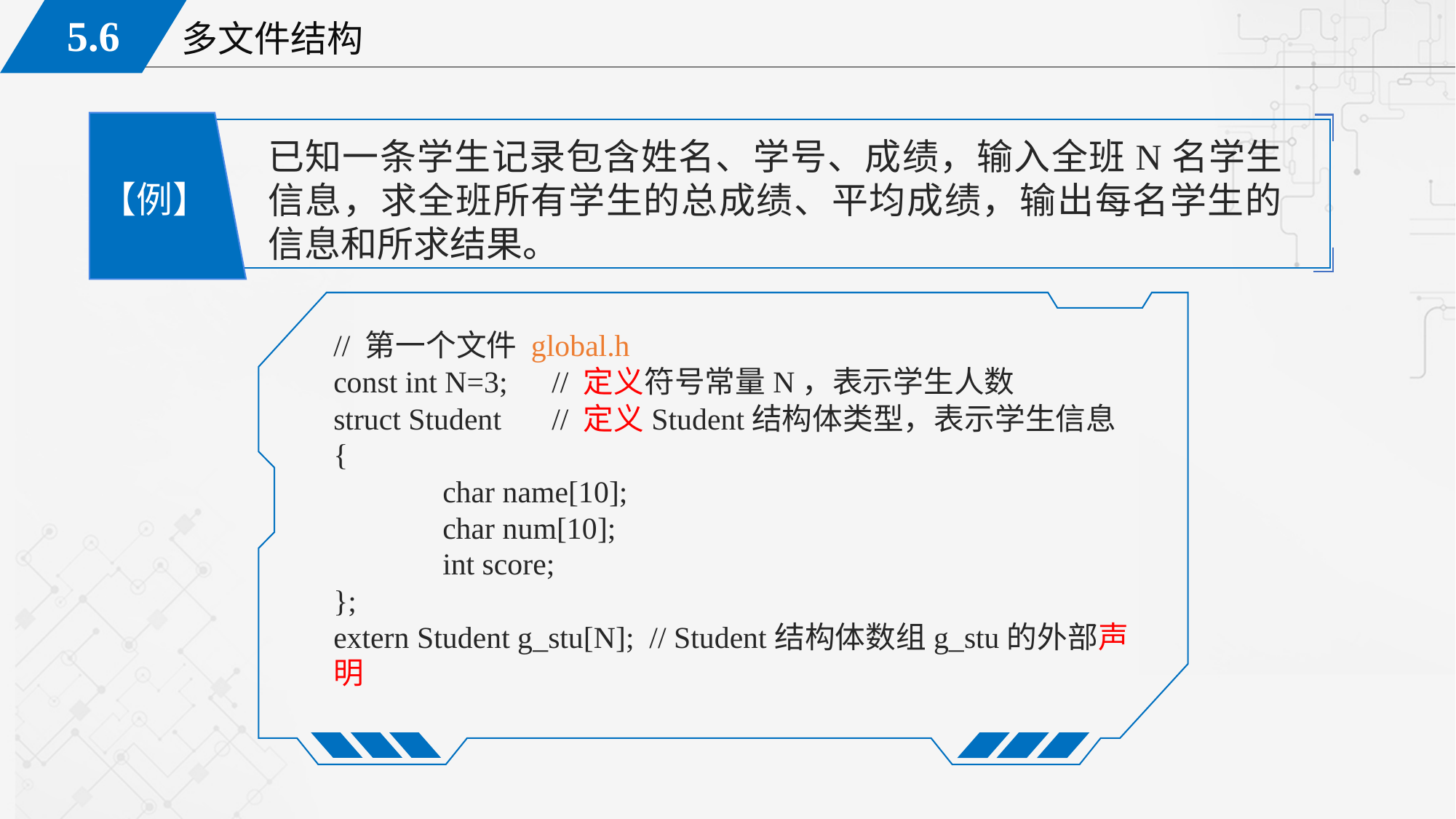

已知一条学生记录包含姓名、学号、成绩，输入全班N名学生信息，求全班所有学生的总成绩、平均成绩，输出每名学生的信息和所求结果。
【例】

// 第一个文件 global.h
const int N=3;	// 定义符号常量N，表示学生人数
struct Student	// 定义Student结构体类型，表示学生信息
{
	char name[10];
	char num[10];
	int score;
};
extern Student g_stu[N];  // Student结构体数组g_stu的外部声明